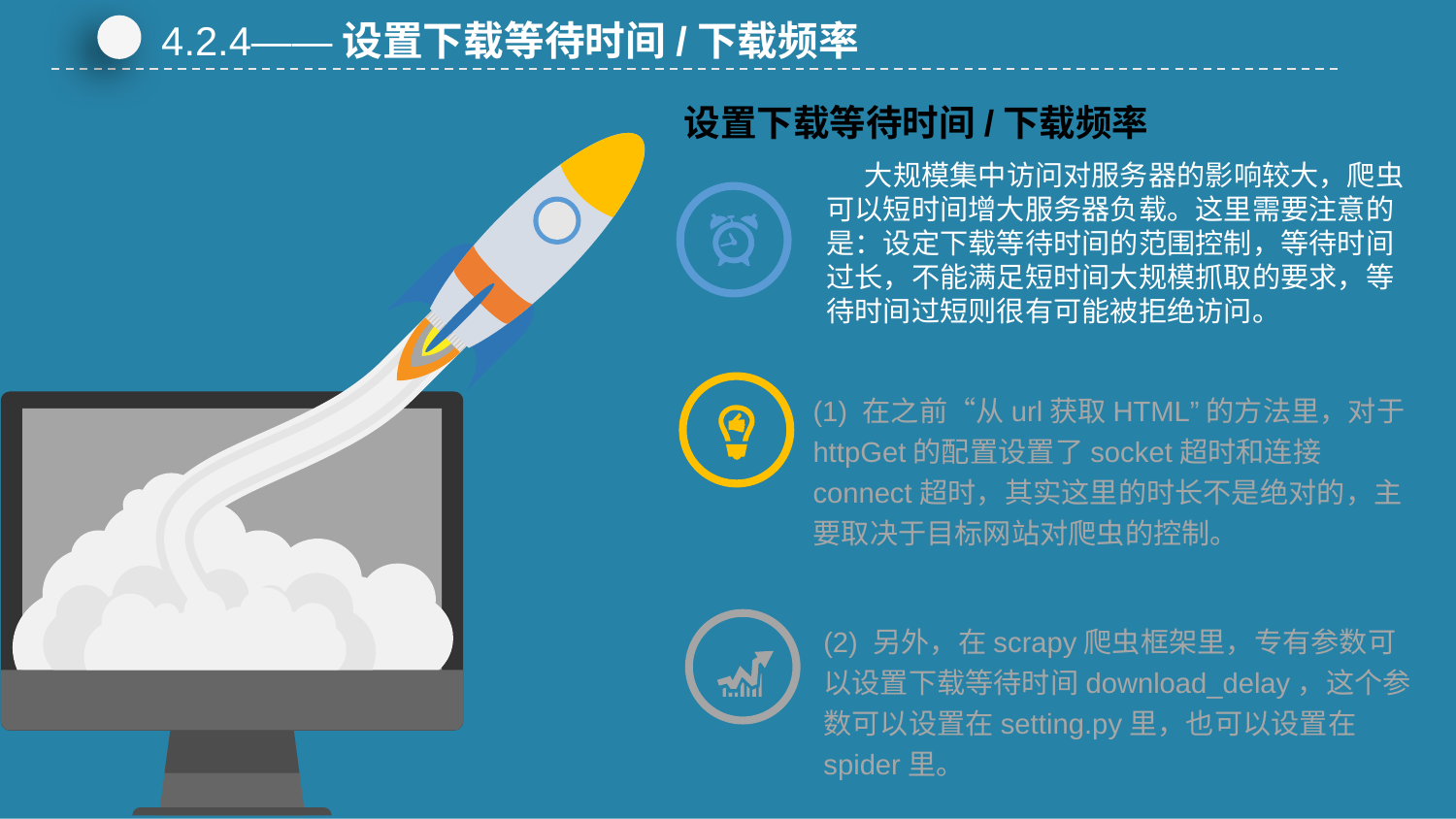

4.2.4——设置下载等待时间/下载频率

设置下载等待时间/下载频率

     大规模集中访问对服务器的影响较大，爬虫可以短时间增大服务器负载。这里需要注意的是：设定下载等待时间的范围控制，等待时间过长，不能满足短时间大规模抓取的要求，等待时间过短则很有可能被拒绝访问。

(1) 在之前“从url获取HTML”的方法里，对于httpGet的配置设置了socket超时和连接connect超时，其实这里的时长不是绝对的，主要取决于目标网站对爬虫的控制。

(2) 另外，在scrapy爬虫框架里，专有参数可以设置下载等待时间download_delay，这个参数可以设置在setting.py里，也可以设置在spider里。